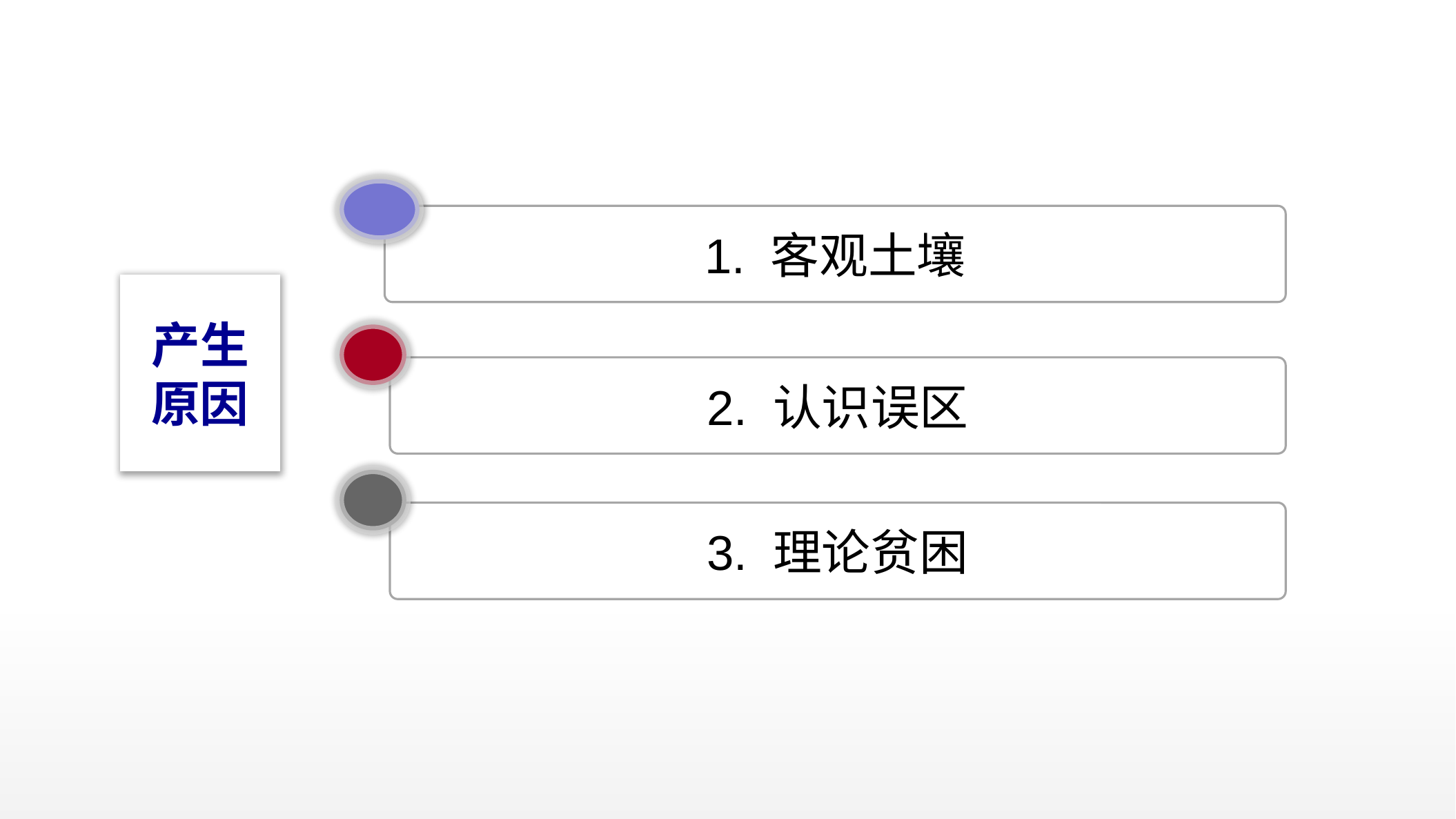

1. 客观土壤
产生原因

2. 认识误区

3. 理论贫困